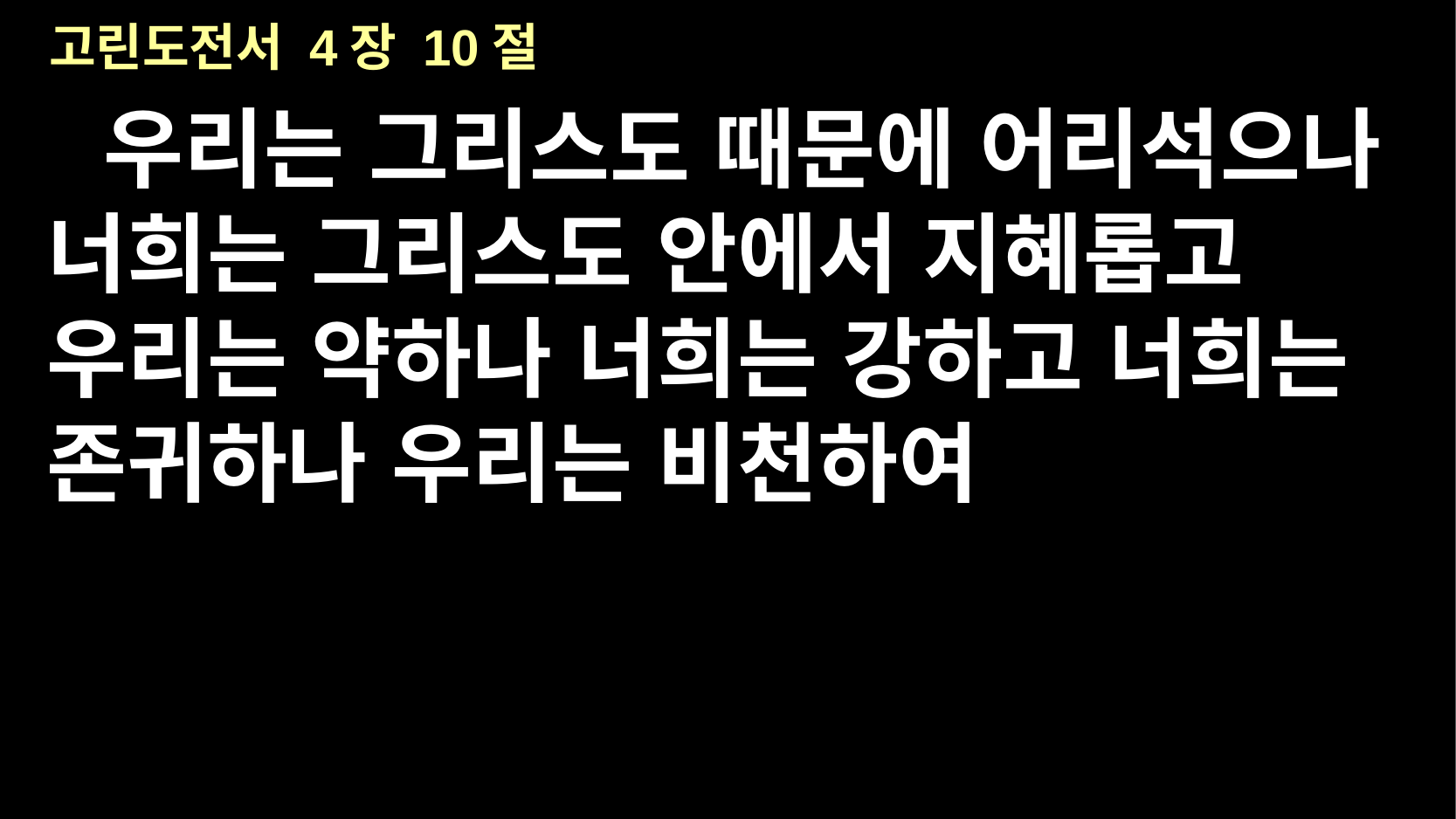

# 고린도전서 4장 10절
우리는 그리스도 때문에 어리석으나 너희는 그리스도 안에서 지혜롭고 우리는 약하나 너희는 강하고 너희는 존귀하나 우리는 비천하여